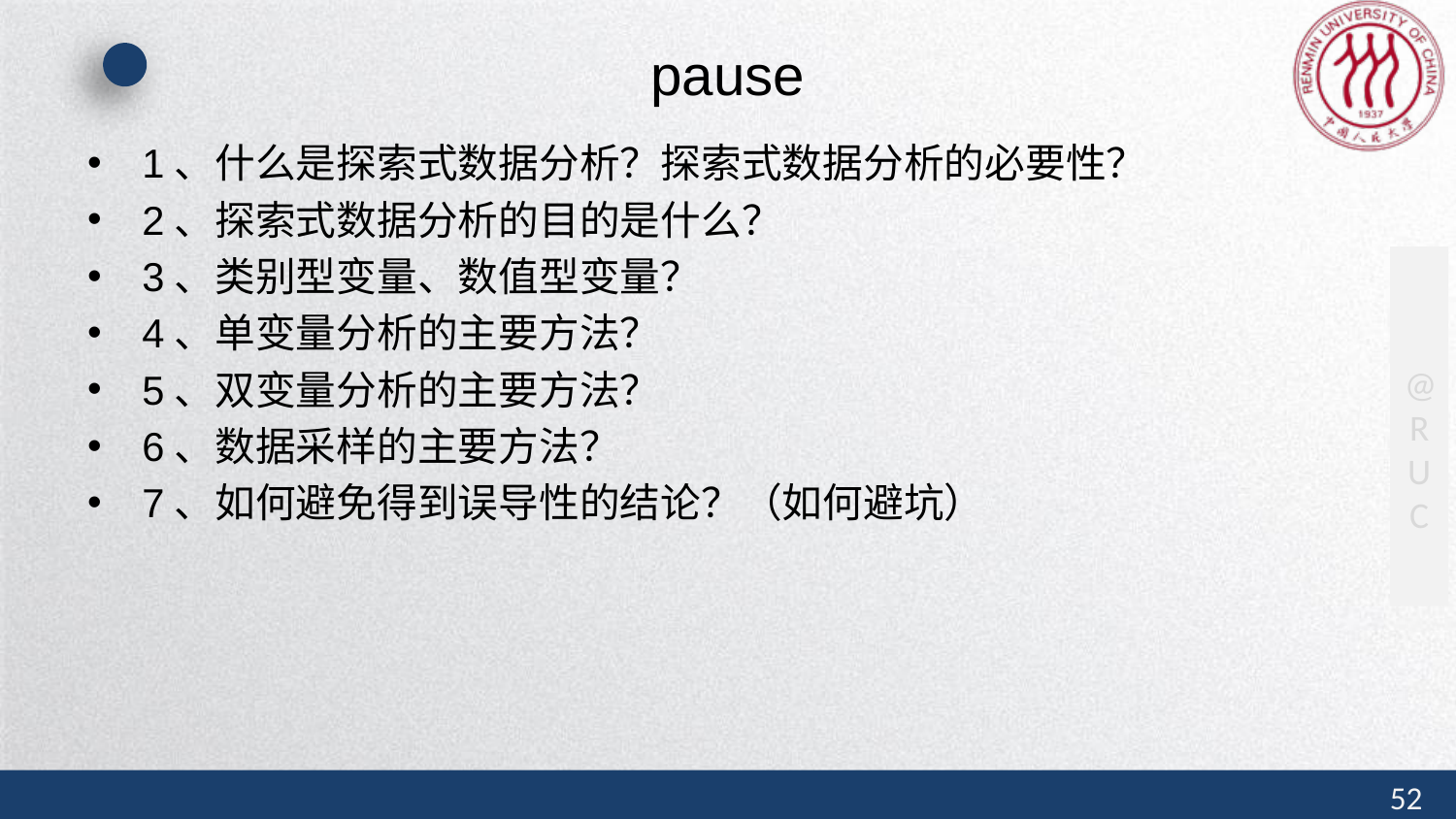

# pause
1、什么是探索式数据分析？探索式数据分析的必要性？
2、探索式数据分析的目的是什么？
3、类别型变量、数值型变量？
4、单变量分析的主要方法？
5、双变量分析的主要方法？
6、数据采样的主要方法？
7、如何避免得到误导性的结论？（如何避坑）